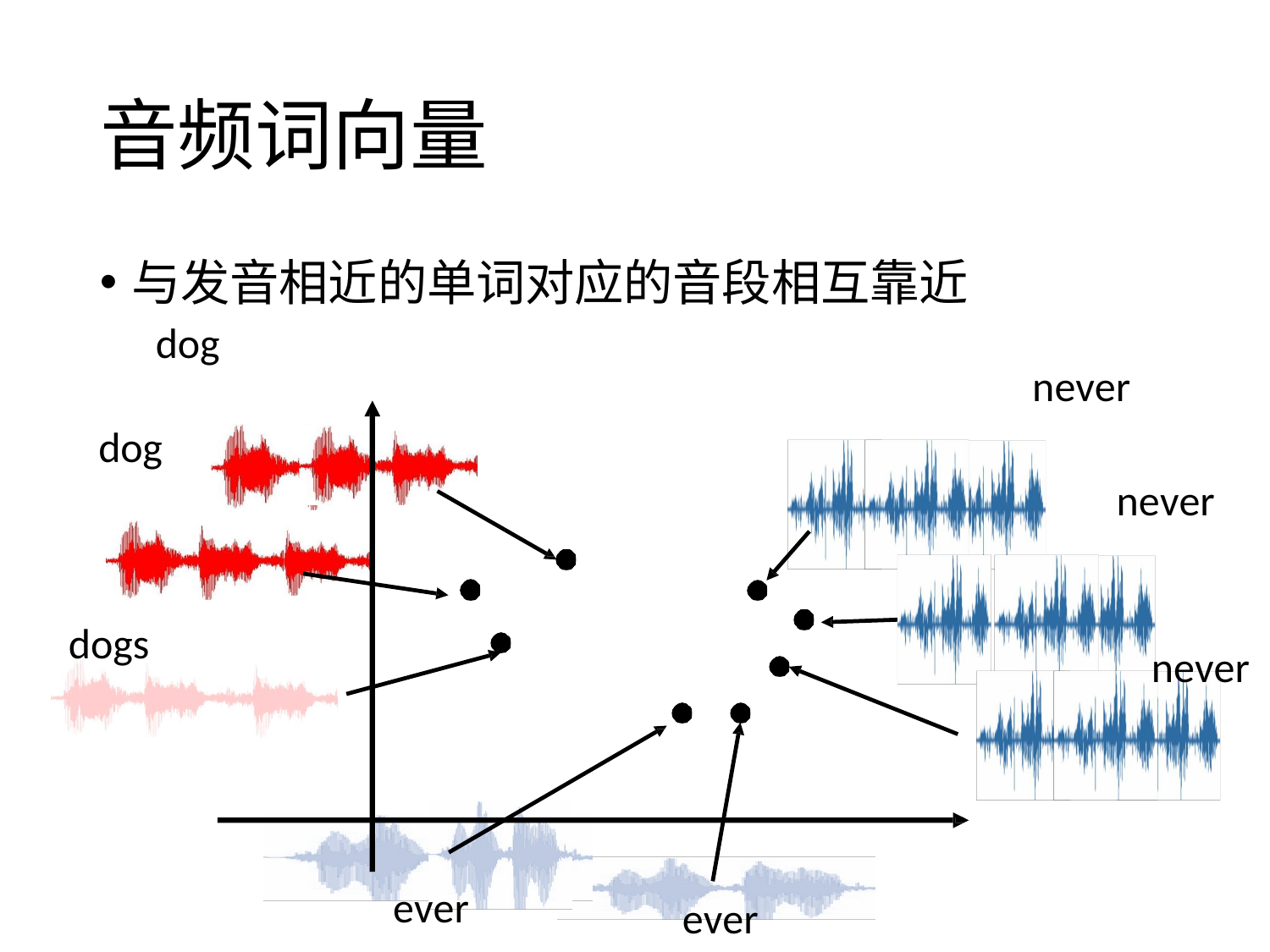

# 音频词向量
与发音相近的单词对应的音段相互靠近
dog
never
dog
never

dogs

never

ever
ever